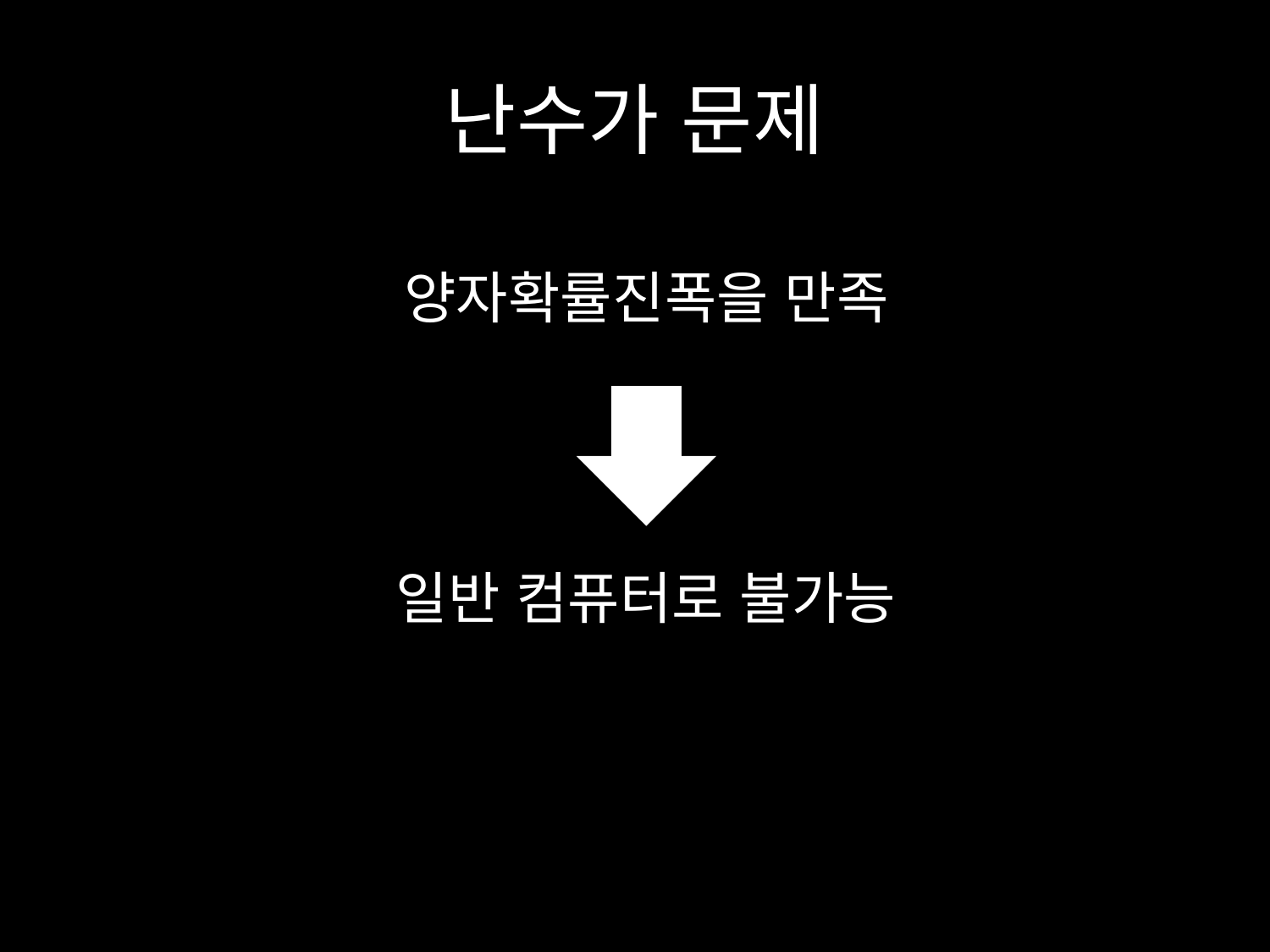

# 난수가 문제
양자확률진폭을 만족

일반 컴퓨터로 불가능